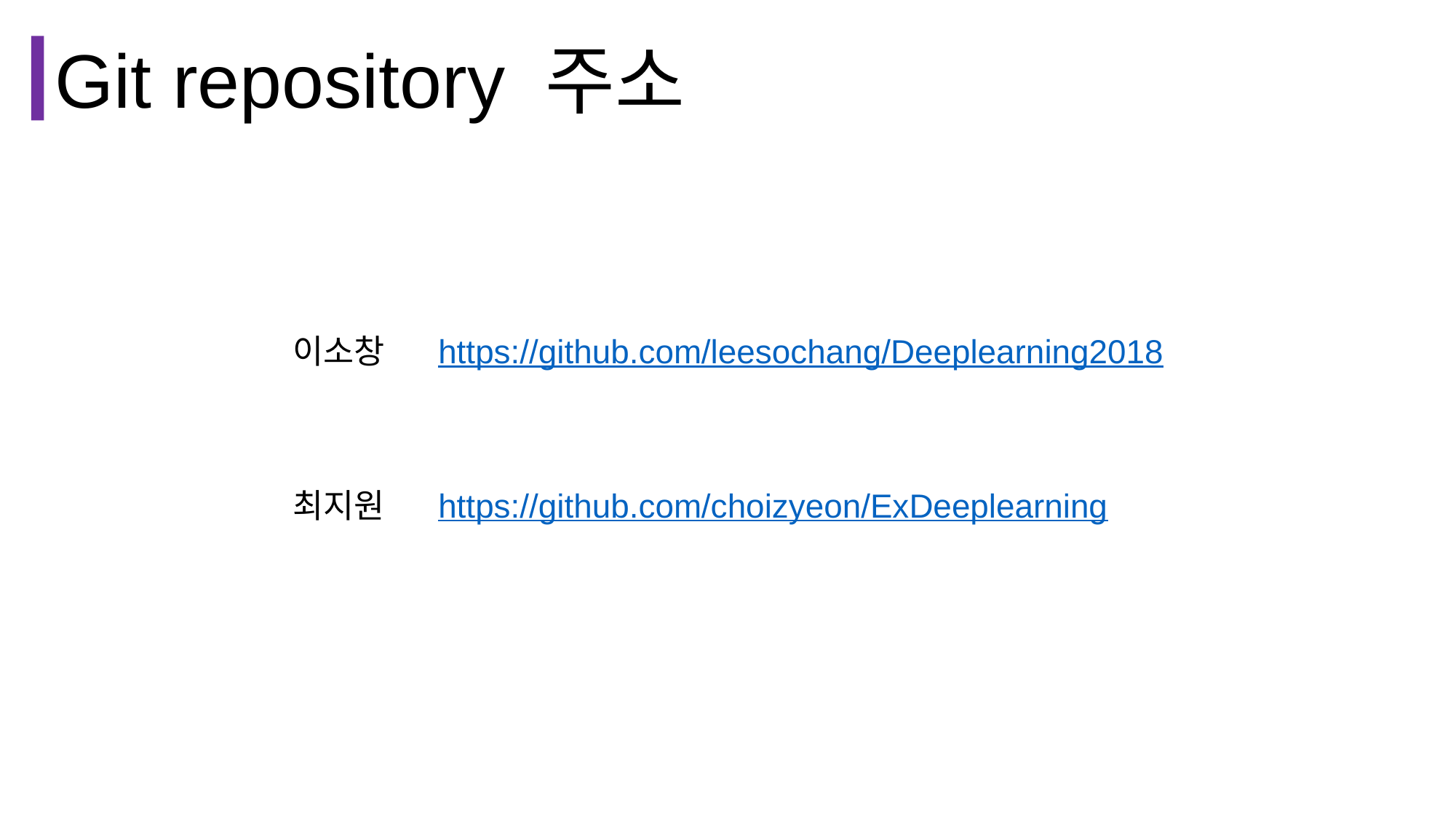

Git repository 주소

이소창
https://github.com/leesochang/Deeplearning2018

최지원
https://github.com/choizyeon/ExDeeplearning